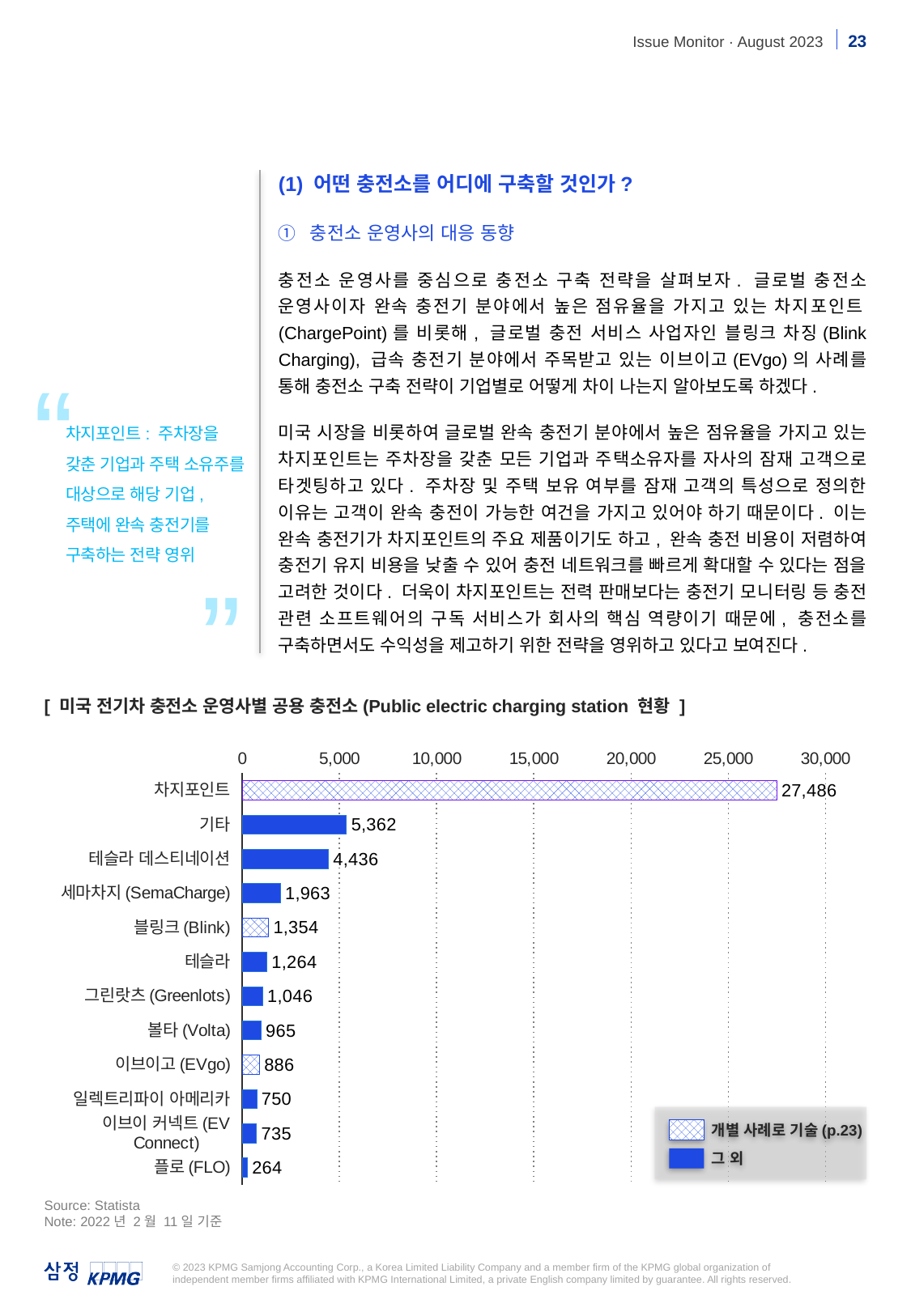

(1) 어떤 충전소를 어디에 구축할 것인가?
①  충전소 운영사의 대응 동향
충전소 운영사를 중심으로 충전소 구축 전략을 살펴보자. 글로벌 충전소 운영사이자 완속 충전기 분야에서 높은 점유율을 가지고 있는 차지포인트(ChargePoint)를 비롯해, 글로벌 충전 서비스 사업자인 블링크 차징(Blink Charging), 급속 충전기 분야에서 주목받고 있는 이브이고(EVgo)의 사례를 통해 충전소 구축 전략이 기업별로 어떻게 차이 나는지 알아보도록 하겠다.
미국 시장을 비롯하여 글로벌 완속 충전기 분야에서 높은 점유율을 가지고 있는 차지포인트는 주차장을 갖춘 모든 기업과 주택소유자를 자사의 잠재 고객으로 타겟팅하고 있다. 주차장 및 주택 보유 여부를 잠재 고객의 특성으로 정의한 이유는 고객이 완속 충전이 가능한 여건을 가지고 있어야 하기 때문이다. 이는 완속 충전기가 차지포인트의 주요 제품이기도 하고, 완속 충전 비용이 저렴하여 충전기 유지 비용을 낮출 수 있어 충전 네트워크를 빠르게 확대할 수 있다는 점을 고려한 것이다. 더욱이 차지포인트는 전력 판매보다는 충전기 모니터링 등 충전 관련 소프트웨어의 구독 서비스가 회사의 핵심 역량이기 때문에, 충전소를 구축하면서도 수익성을 제고하기 위한 전략을 영위하고 있다고 보여진다.
“
차지포인트: 주차장을 갖춘 기업과 주택 소유주를 대상으로 해당 기업, 주택에 완속 충전기를 구축하는 전략 영위
”
[ 미국 전기차 충전소 운영사별 공용 충전소(Public electric charging station 현황 ]

### Chart

| Category | Column1 |
|---|---|
| 차지포인트 | 27486.0 |
| 기타 | 5362.0 |
| 테슬라 데스티네이션 | 4436.0 |
| 세마차지(SemaCharge) | 1963.0 |
| 블링크(Blink) | 1354.0 |
| 테슬라 | 1264.0 |
| 그린랏츠(Greenlots) | 1046.0 |
| 볼타(Volta) | 965.0 |
| 이브이고(EVgo) | 886.0 |
| 일렉트리파이 아메리카 | 750.0 |
| 이브이 커넥트(EV Connect) | 735.0 |
| 플로(FLO) | 264.0 |

개별 사례로 기술(p.23)

그 외
Source: Statista
Note: 2022년 2월 11일 기준